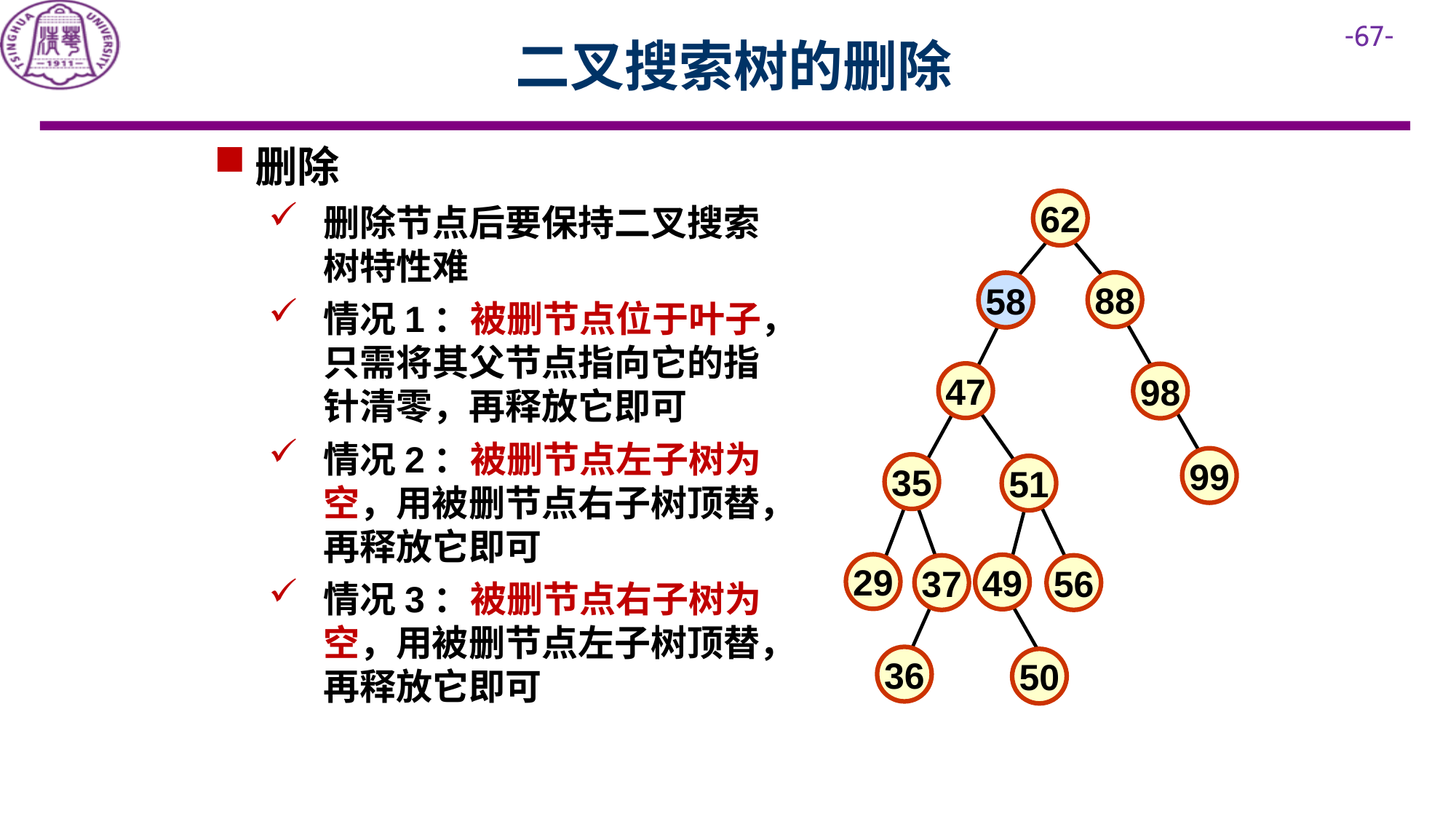

# 二叉搜索树的删除
删除
删除节点后要保持二叉搜索树特性难
情况1：被删节点位于叶子，只需将其父节点指向它的指针清零，再释放它即可
情况2：被删节点左子树为空，用被删节点右子树顶替，再释放它即可
情况3：被删节点右子树为空，用被删节点左子树顶替，再释放它即可

62

88
58
58

47

35
51

29
49
37
56

36
50
98

99